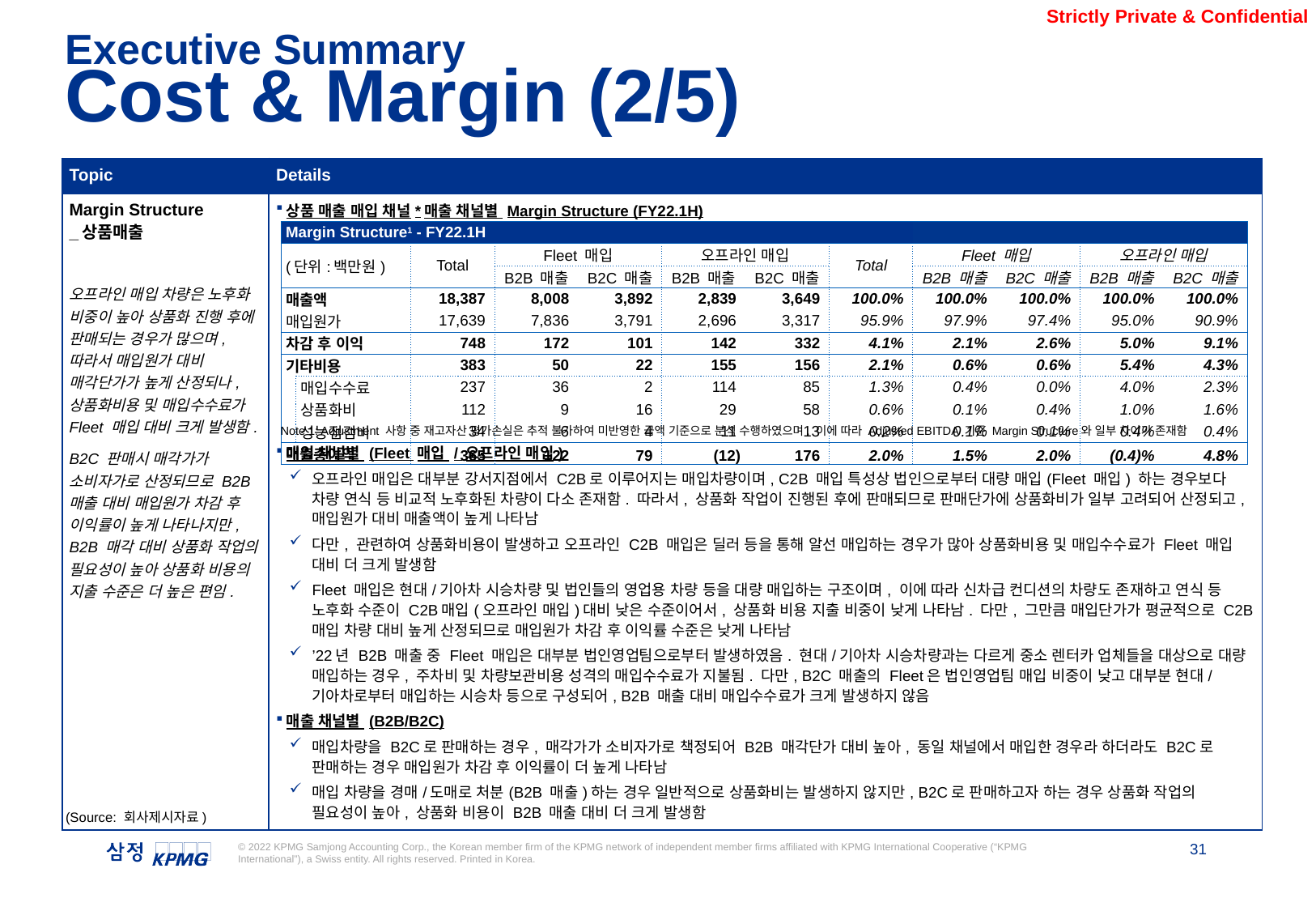

Executive Summary
Cost & Margin (2/5)
| Topic | Details |
| --- | --- |
| Margin Structure \_상품매출 오프라인 매입 차량은 노후화 비중이 높아 상품화 진행 후에 판매되는 경우가 많으며, 따라서 매입원가 대비 매각단가가 높게 산정되나, 상품화비용 및 매입수수료가 Fleet 매입 대비 크게 발생함. B2C 판매시 매각가가 소비자가로 산정되므로 B2B 매출 대비 매입원가 차감 후 이익률이 높게 나타나지만, B2B 매각 대비 상품화 작업의 필요성이 높아 상품화 비용의 지출 수준은 더 높은 편임. | 상품 매출 매입 채널\*매출 채널별 Margin Structure (FY22.1H) 매입 채널별 (Fleet 매입 / 오프라인 매입) 오프라인 매입은 대부분 강서지점에서 C2B로 이루어지는 매입차량이며, C2B 매입 특성상 법인으로부터 대량 매입(Fleet 매입) 하는 경우보다 차량 연식 등 비교적 노후화된 차량이 다소 존재함. 따라서, 상품화 작업이 진행된 후에 판매되므로 판매단가에 상품화비가 일부 고려되어 산정되고, 매입원가 대비 매출액이 높게 나타남 다만, 관련하여 상품화비용이 발생하고 오프라인 C2B 매입은 딜러 등을 통해 알선 매입하는 경우가 많아 상품화비용 및 매입수수료가 Fleet 매입 대비 더 크게 발생함 Fleet 매입은 현대/기아차 시승차량 및 법인들의 영업용 차량 등을 대량 매입하는 구조이며, 이에 따라 신차급 컨디션의 차량도 존재하고 연식 등 노후화 수준이 C2B매입(오프라인 매입)대비 낮은 수준이어서, 상품화 비용 지출 비중이 낮게 나타남. 다만, 그만큼 매입단가가 평균적으로 C2B 매입 차량 대비 높게 산정되므로 매입원가 차감 후 이익률 수준은 낮게 나타남 ’22년 B2B 매출 중 Fleet 매입은 대부분 법인영업팀으로부터 발생하였음. 현대/기아차 시승차량과는 다르게 중소 렌터카 업체들을 대상으로 대량 매입하는 경우, 주차비 및 차량보관비용 성격의 매입수수료가 지불됨. 다만, B2C 매출의 Fleet은 법인영업팀 매입 비중이 낮고 대부분 현대/기아차로부터 매입하는 시승차 등으로 구성되어, B2B 매출 대비 매입수수료가 크게 발생하지 않음 매출 채널별 (B2B/B2C) 매입차량을 B2C로 판매하는 경우, 매각가가 소비자가로 책정되어 B2B 매각단가 대비 높아, 동일 채널에서 매입한 경우라 하더라도 B2C로 판매하는 경우 매입원가 차감 후 이익률이 더 높게 나타남 매입 차량을 경매/도매로 처분(B2B 매출)하는 경우 일반적으로 상품화비는 발생하지 않지만, B2C로 판매하고자 하는 경우 상품화 작업의 필요성이 높아, 상품화 비용이 B2B 매출 대비 더 크게 발생함 |
| Margin Structure1 - FY22.1H |  |  |  |  |  |  |  |  |  |  |  |
| --- | --- | --- | --- | --- | --- | --- | --- | --- | --- | --- | --- |
| (단위:백만원) |  | Total | Fleet 매입 |  | 오프라인 매입 |  | Total | Fleet 매입 |  | 오프라인 매입 |  |
|  |  |  | B2B 매출 | B2C 매출 | B2B 매출 | B2C 매출 |  | B2B 매출 | B2C 매출 | B2B 매출 | B2C 매출 |
| 매출액 |  | 18,387 | 8,008 | 3,892 | 2,839 | 3,649 | 100.0% | 100.0% | 100.0% | 100.0% | 100.0% |
| 매입원가 |  | 17,639 | 7,836 | 3,791 | 2,696 | 3,317 | 95.9% | 97.9% | 97.4% | 95.0% | 90.9% |
| 차감 후 이익 |  | 748 | 172 | 101 | 142 | 332 | 4.1% | 2.1% | 2.6% | 5.0% | 9.1% |
| 기타비용 |  | 383 | 50 | 22 | 155 | 156 | 2.1% | 0.6% | 0.6% | 5.4% | 4.3% |
|  | 매입수수료 | 237 | 36 | 2 | 114 | 85 | 1.3% | 0.4% | 0.0% | 4.0% | 2.3% |
|  | 상품화비 | 112 | 9 | 16 | 29 | 58 | 0.6% | 0.1% | 0.4% | 1.0% | 1.6% |
|  | 성능점검비 | 34 | 6 | 4 | 11 | 13 | 0.2% | 0.1% | 0.1% | 0.4% | 0.4% |
| 매출총이익 |  | 365 | 122 | 79 | (12) | 176 | 2.0% | 1.5% | 2.0% | (0.4)% | 4.8% |
Note 1: Adjustment 사항 중 재고자산 평가손실은 추적 불가하여 미반영한 금액 기준으로 분석 수행하였으며, 이에 따라 Adjusted EBITDA 기준 Margin Structure와 일부 차이가 존재함
(Source: 회사제시자료)